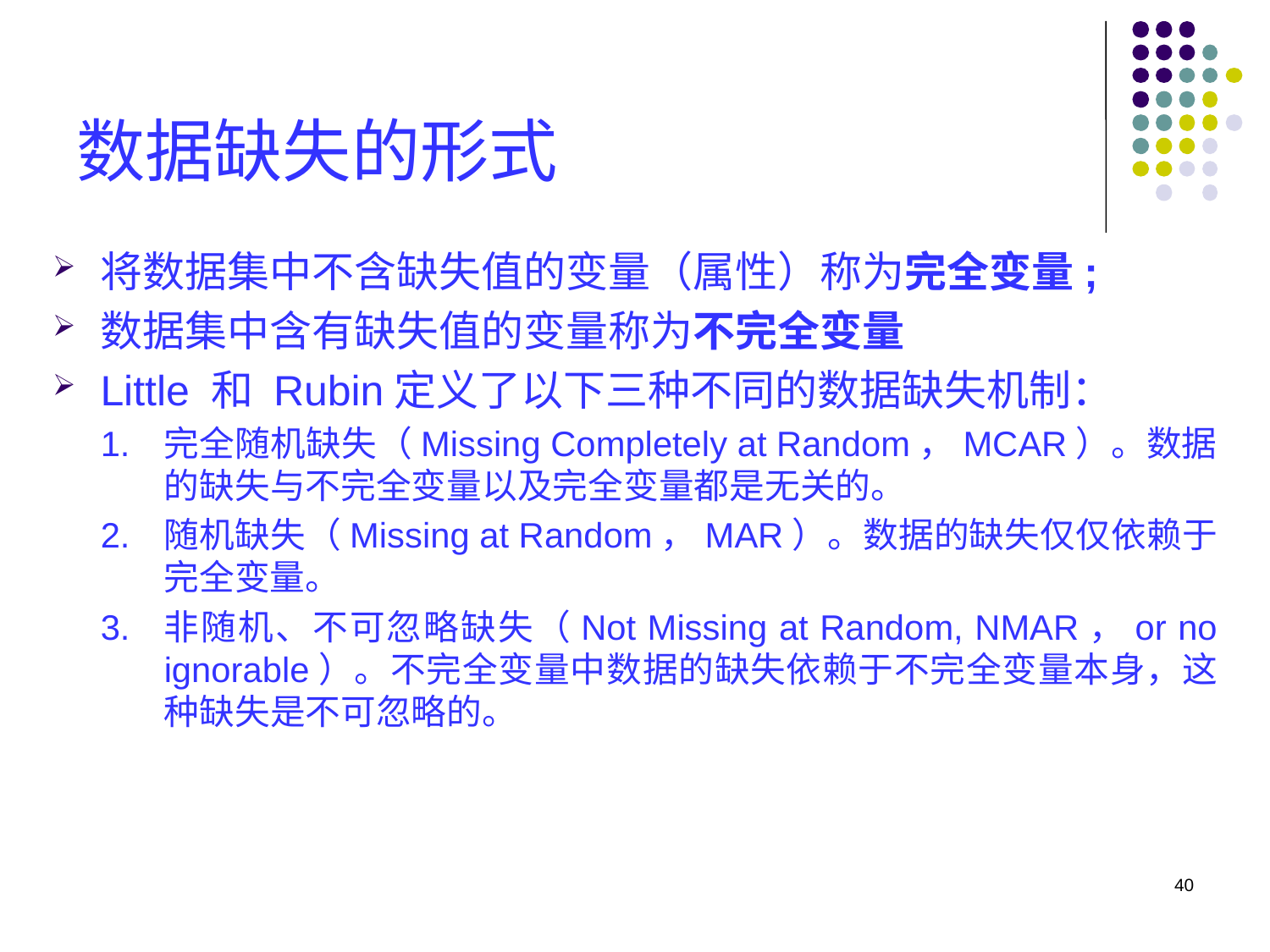

# 数据缺失的形式
将数据集中不含缺失值的变量（属性）称为完全变量;
数据集中含有缺失值的变量称为不完全变量
Little 和 Rubin定义了以下三种不同的数据缺失机制：
完全随机缺失（Missing Completely at Random，MCAR）。数据的缺失与不完全变量以及完全变量都是无关的。
随机缺失（Missing at Random，MAR）。数据的缺失仅仅依赖于完全变量。
非随机、不可忽略缺失（Not Missing at Random, NMAR，or no ignorable）。不完全变量中数据的缺失依赖于不完全变量本身，这种缺失是不可忽略的。
40